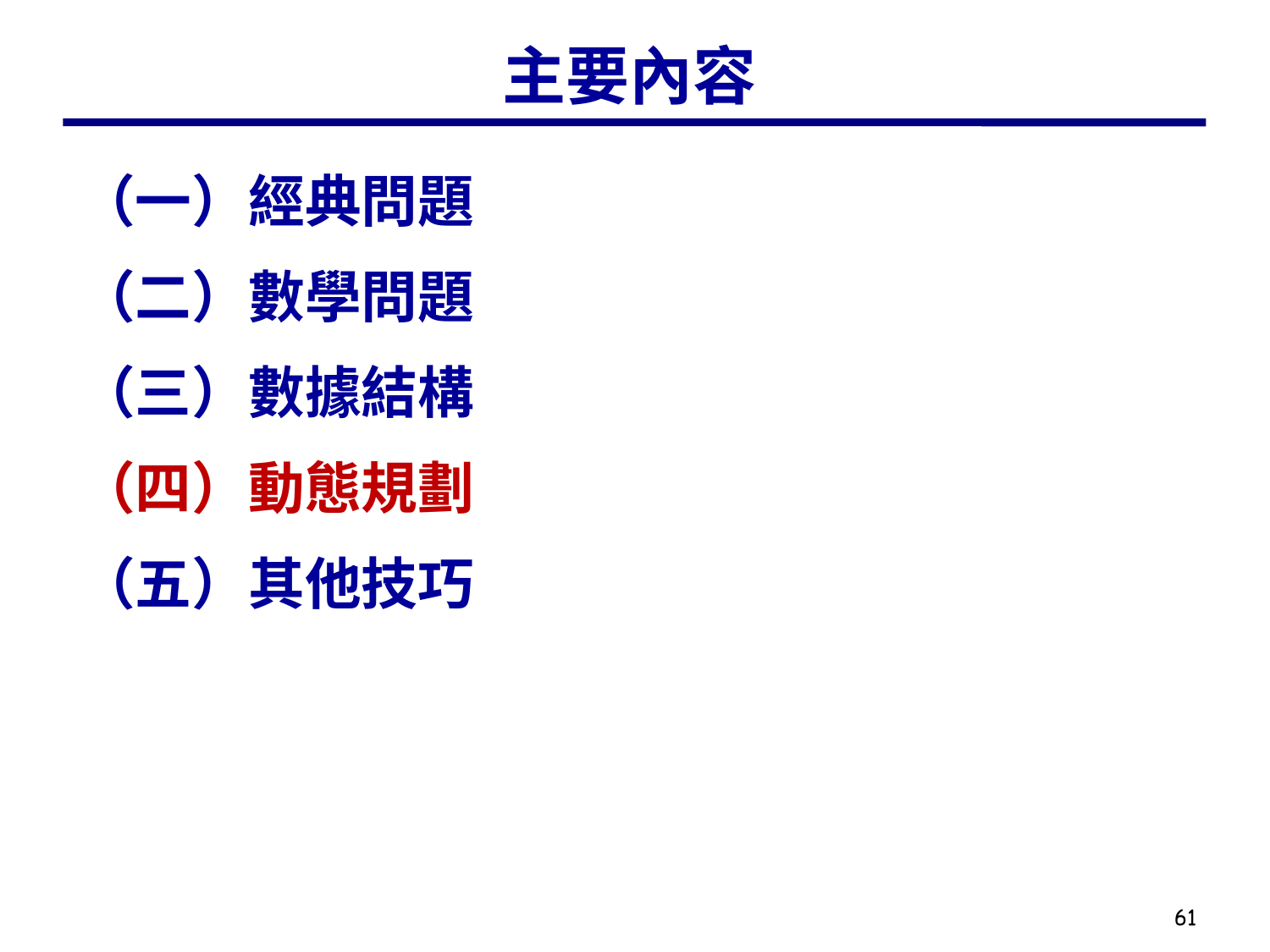

# 主要內容
（一）經典問題
（二）數學問題
（三）數據結構
（四）動態規劃
（五）其他技巧